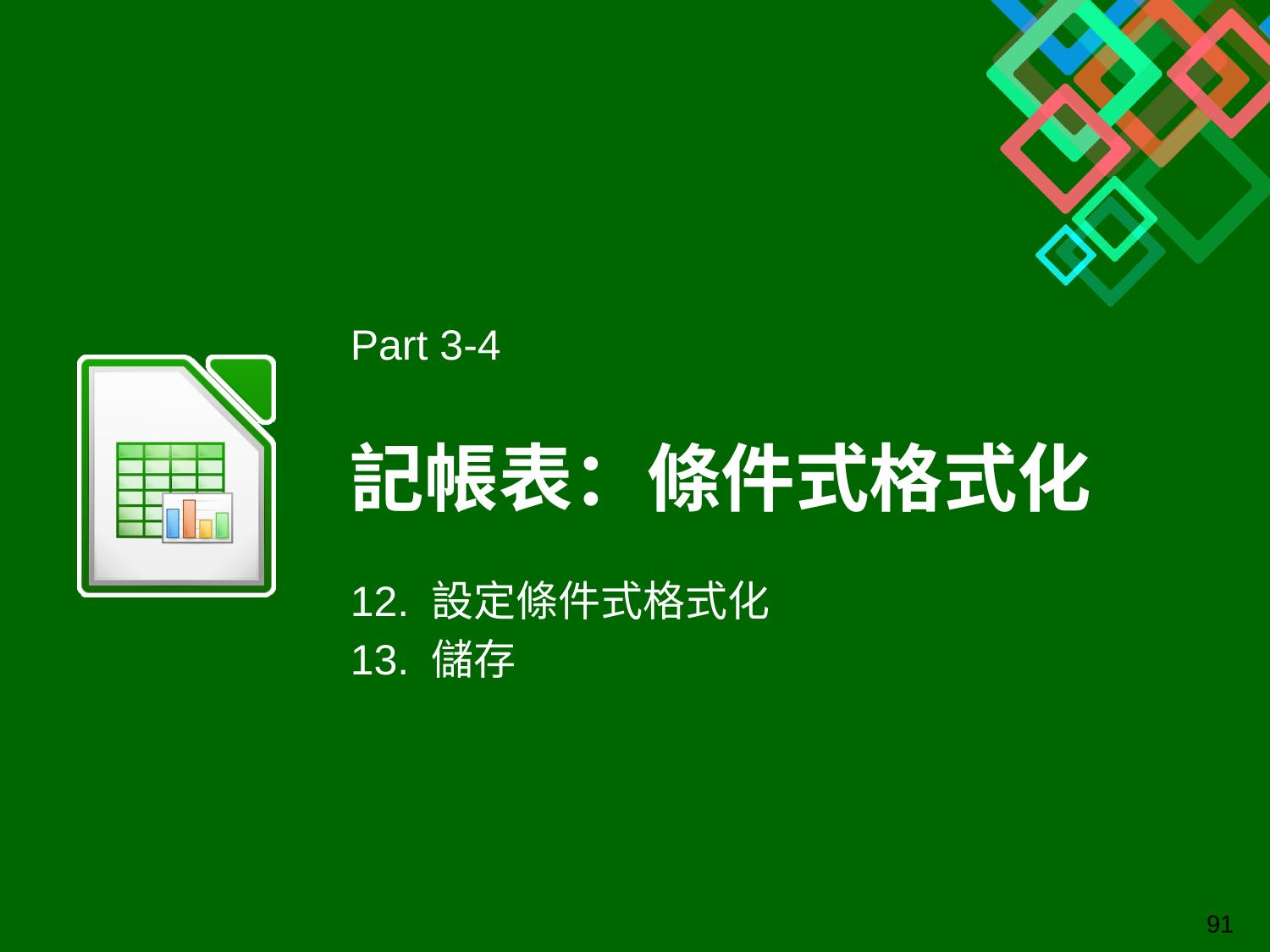

Part 3-4
# 記帳表：條件式格式化
12. 設定條件式格式化
13. 儲存
91